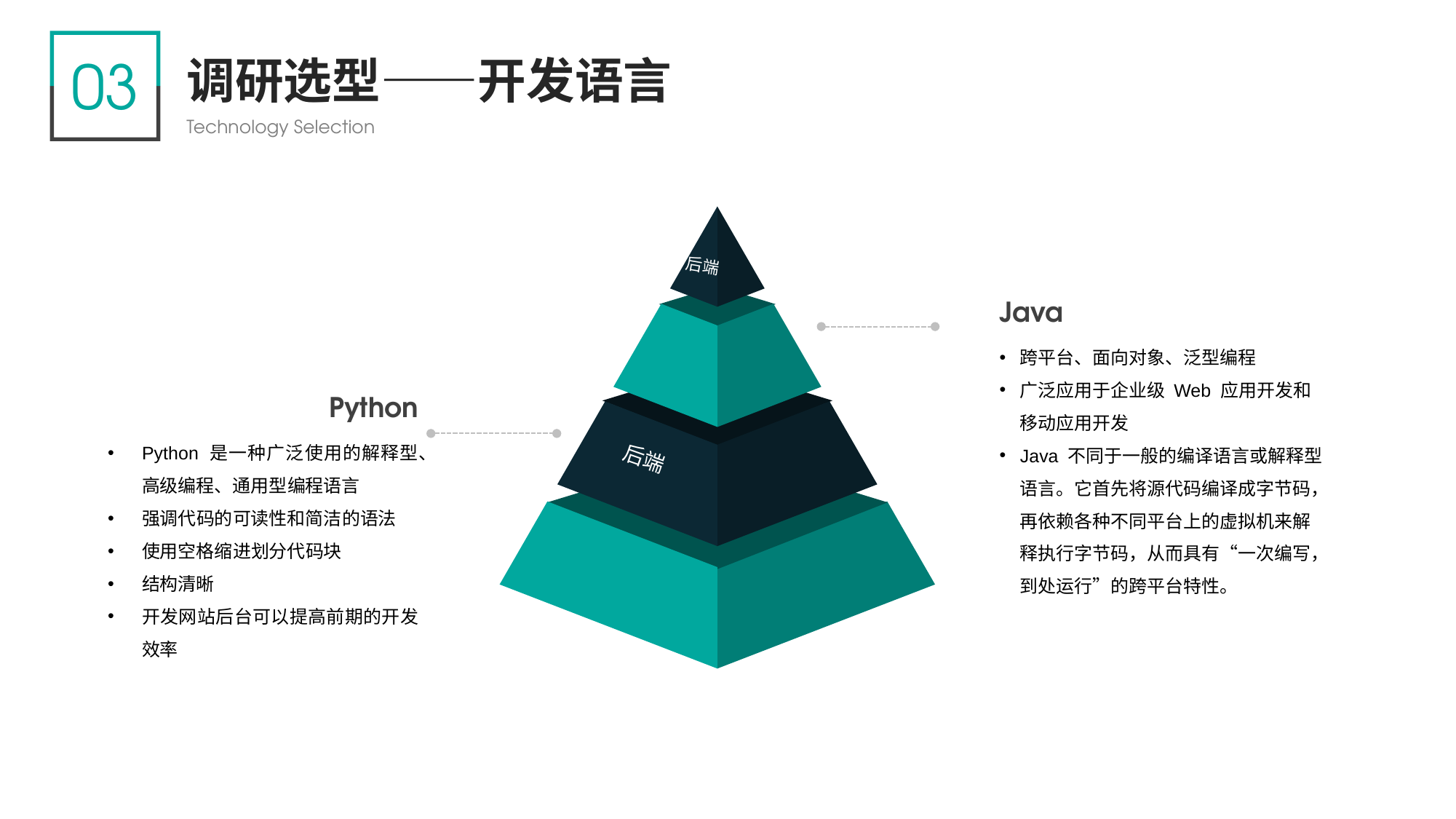

03
调研选型——开发语言
Technology Selection

后端

后端

Java
跨平台、面向对象、泛型编程
广泛应用于企业级 Web 应用开发和移动应用开发
Java 不同于一般的编译语言或解释型语言。它首先将源代码编译成字节码，再依赖各种不同平台上的虚拟机来解释执行字节码，从而具有“一次编写，到处运行”的跨平台特性。
Python
Python 是一种广泛使用的解释型、高级编程、通用型编程语言
强调代码的可读性和简洁的语法
使用空格缩进划分代码块
结构清晰
开发网站后台可以提高前期的开发效率